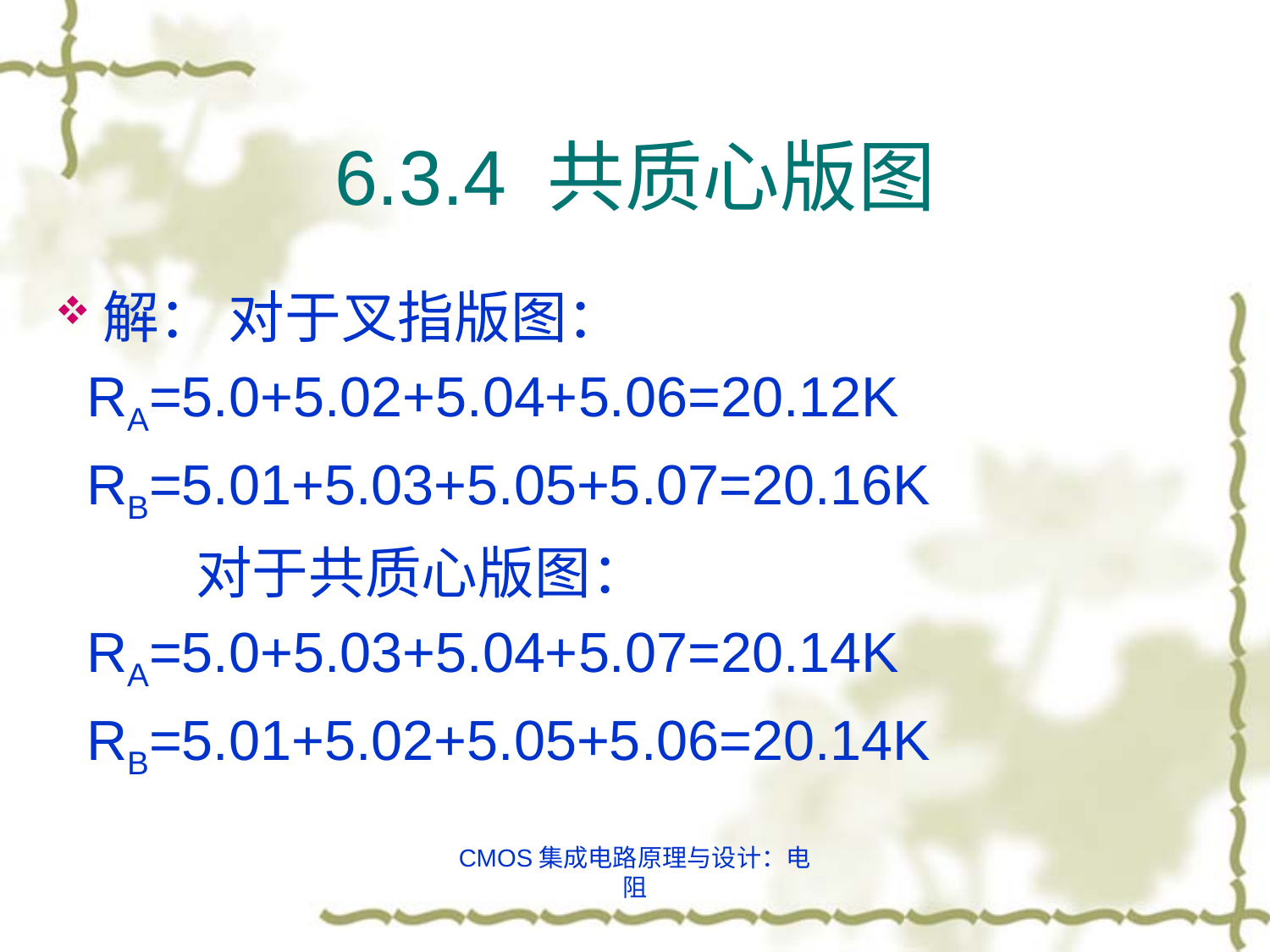

# 6.3.4 共质心版图
解： 对于叉指版图：
  RA=5.0+5.02+5.04+5.06=20.12K
  RB=5.01+5.03+5.05+5.07=20.16K
          对于共质心版图：
  RA=5.0+5.03+5.04+5.07=20.14K
  RB=5.01+5.02+5.05+5.06=20.14K
CMOS集成电路原理与设计：电阻
19